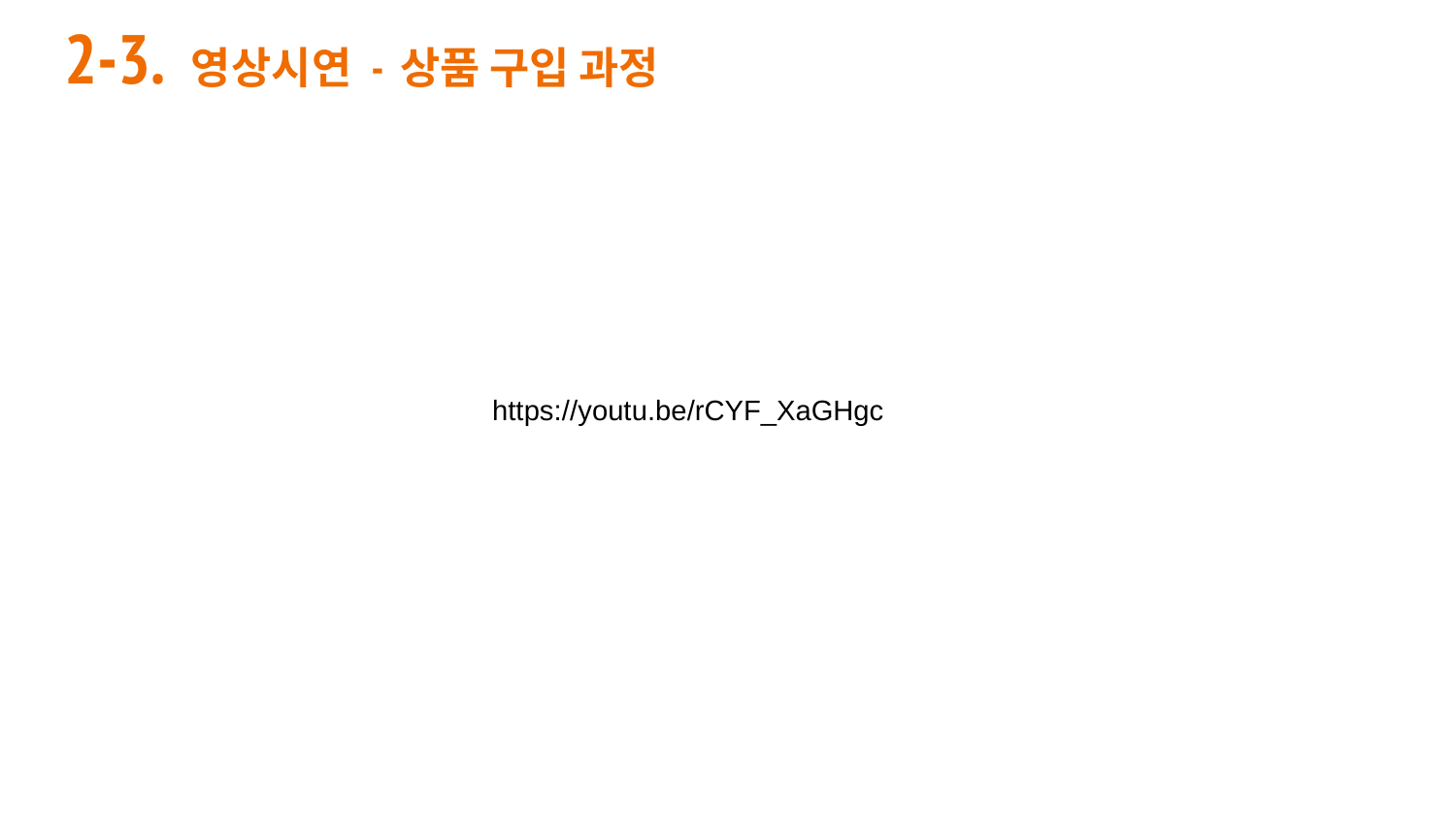

# 2-3. 영상시연 - 상품 구입 과정
https://youtu.be/rCYF_XaGHgc